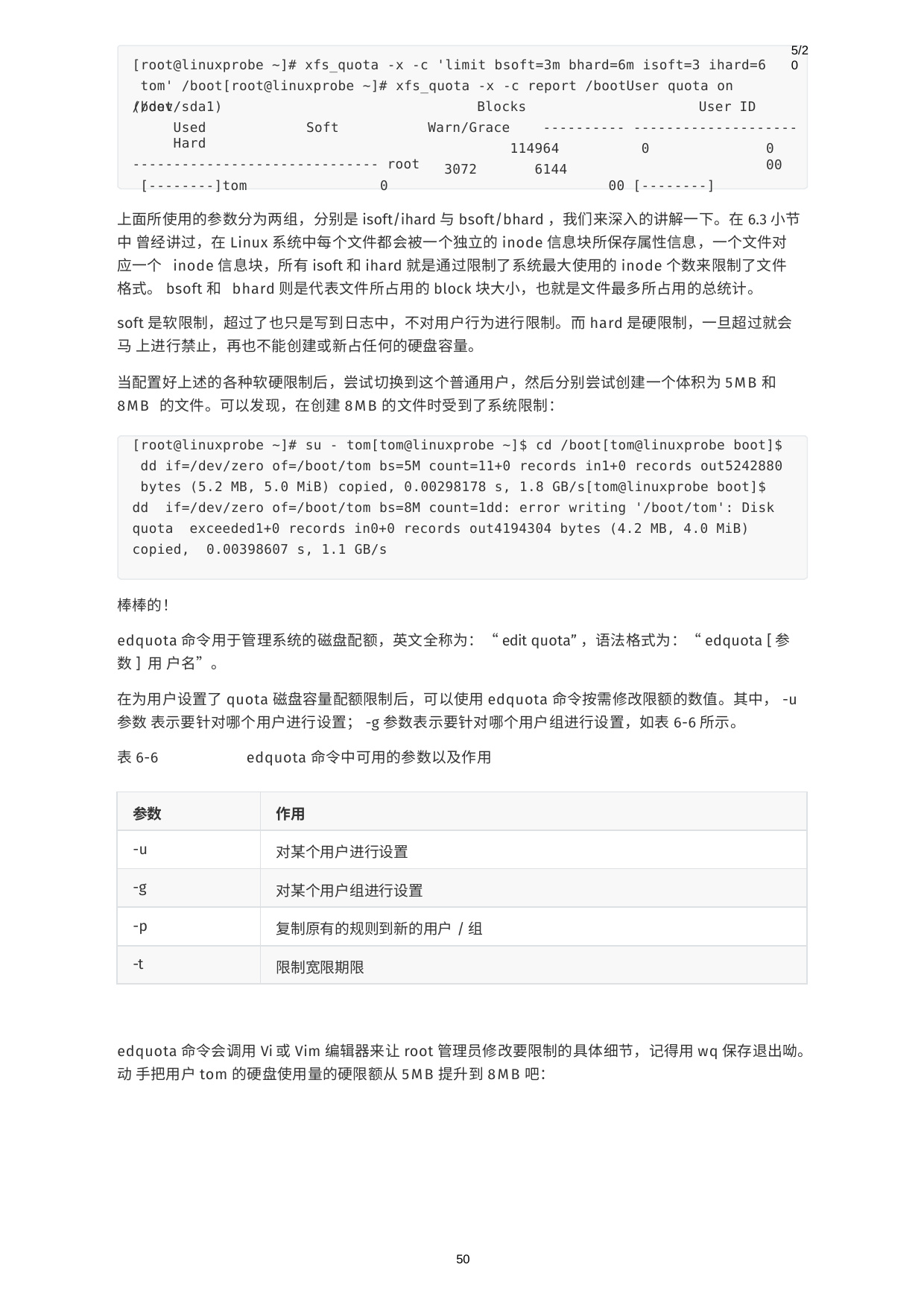

5/20

[root@linuxprobe ~]# xfs_quota -x -c 'limit bsoft=3m bhard=6m isoft=3 ihard=6  tom' /boot[root@linuxprobe ~]# xfs_quota -x -c report /bootUser quota on /boot
(/dev/sda1)
Used	Soft	Hard
------------------------------ root  [--------]tom	0
Blocks  Warn/Grace
User ID
---------- --------------------
114964
6144
0	0	00
00 [--------]
3072
上面所使用的参数分为两组，分别是isoft/ihard与bsoft/bhard，我们来深入的讲解一下。在6.3小节中 曾经讲过，在Linux系统中每个文件都会被一个独立的inode信息块所保存属性信息，一个文件对应一个  inode信息块，所有isoft和ihard就是通过限制了系统最大使用的inode个数来限制了文件格式。bsoft和  bhard则是代表文件所占用的block块大小，也就是文件最多所占用的总统计。
soft是软限制，超过了也只是写到日志中，不对用户行为进行限制。而hard是硬限制，一旦超过就会马 上进行禁止，再也不能创建或新占任何的硬盘容量。
当配置好上述的各种软硬限制后，尝试切换到这个普通用户，然后分别尝试创建一个体积为5MB和8MB 的文件。可以发现，在创建8MB的文件时受到了系统限制：

[root@linuxprobe ~]# su - tom[tom@linuxprobe ~]$ cd /boot[tom@linuxprobe boot]$  dd if=/dev/zero of=/boot/tom bs=5M count=11+0 records in1+0 records out5242880  bytes (5.2 MB, 5.0 MiB) copied, 0.00298178 s, 1.8 GB/s[tom@linuxprobe boot]$ dd  if=/dev/zero of=/boot/tom bs=8M count=1dd: error writing '/boot/tom': Disk quota  exceeded1+0 records in0+0 records out4194304 bytes (4.2 MB, 4.0 MiB) copied,  0.00398607 s, 1.1 GB/s

棒棒的！
edquota命令用于管理系统的磁盘配额，英文全称为：“edit quota”，语法格式为：“edquota [参数] 用 户名”。
在为用户设置了quota磁盘容量配额限制后，可以使用edquota命令按需修改限额的数值。其中，-u参数 表示要针对哪个用户进行设置；-g参数表示要针对哪个用户组进行设置，如表6-6所示。
表6-6	edquota命令中可用的参数以及作用

| 参数 | 作用 |
| --- | --- |
| -u | 对某个用户进行设置 |
| -g | 对某个用户组进行设置 |
| -p | 复制原有的规则到新的用户/组 |
| -t | 限制宽限期限 |
edquota命令会调用Vi或Vim编辑器来让root管理员修改要限制的具体细节，记得用wq保存退出呦。动 手把用户tom的硬盘使用量的硬限额从5MB提升到8MB吧：
50